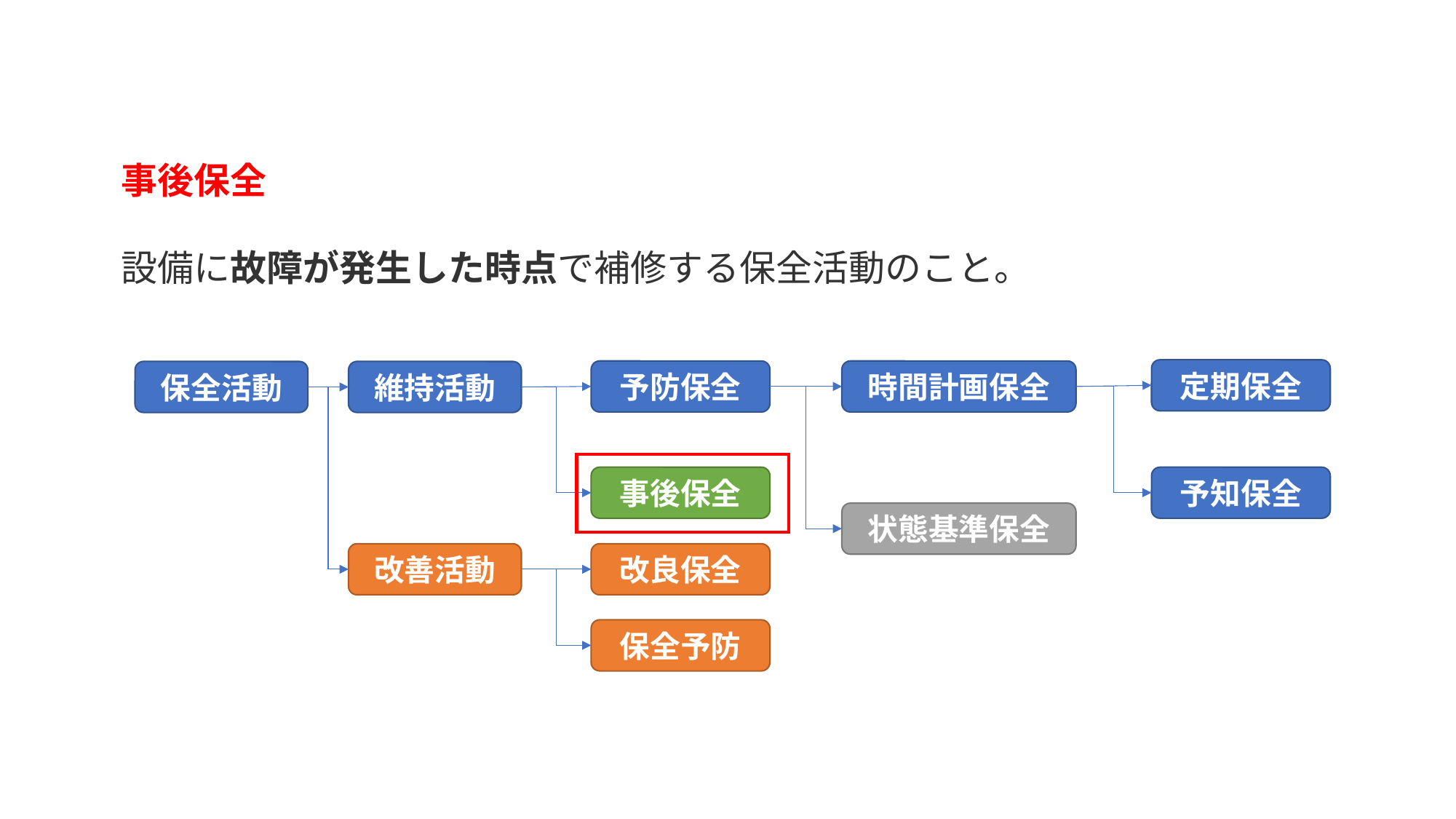

事後保全

設備に故障が発生した時点で補修する保全活動のこと。
定期保全
予防保全
時間計画保全
保全活動
維持活動

事後保全
予知保全
状態基準保全
改善活動
改良保全
保全予防